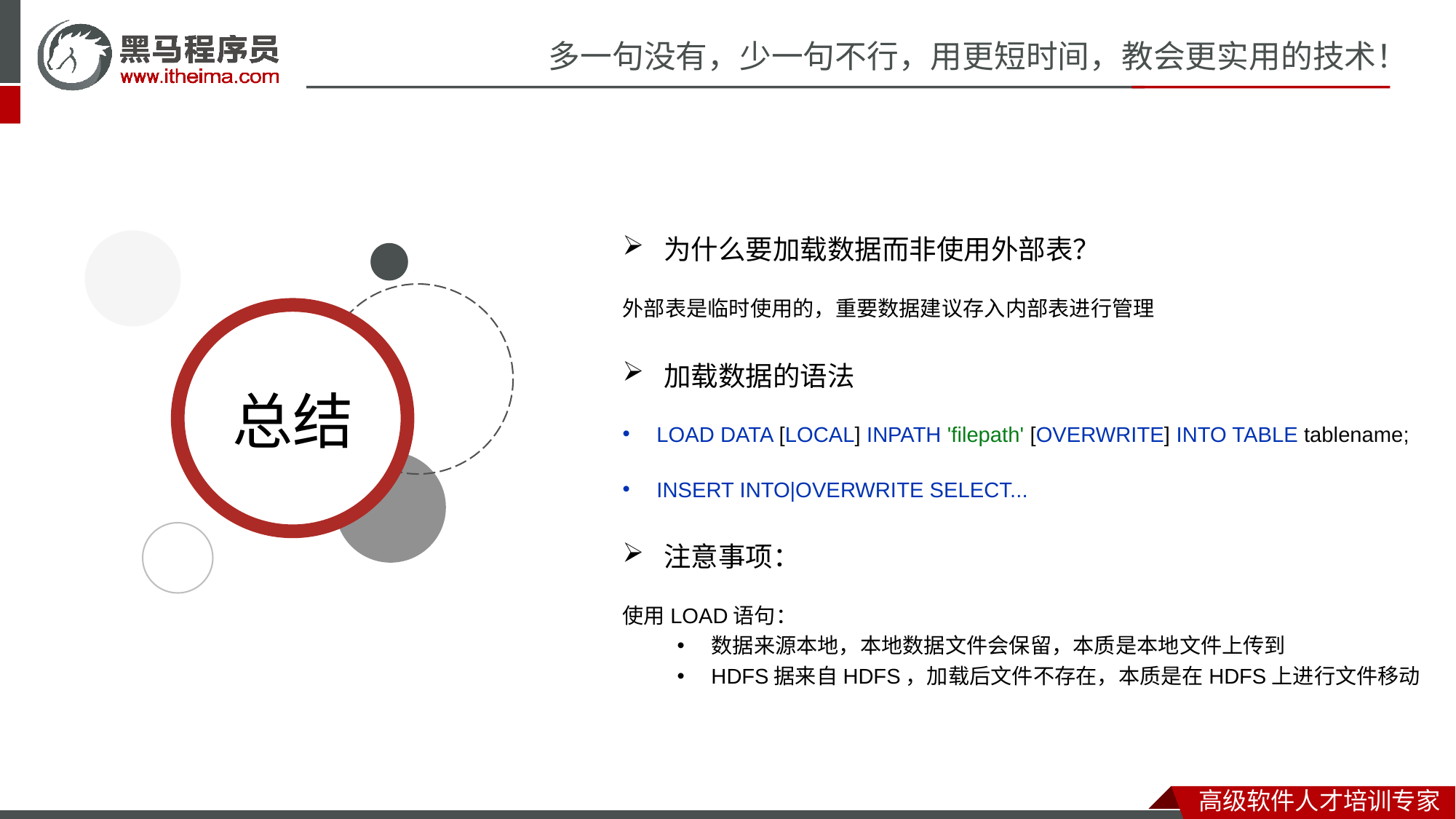

为什么要加载数据而非使用外部表？
外部表是临时使用的，重要数据建议存入内部表进行管理
加载数据的语法
LOAD DATA [LOCAL] INPATH 'filepath' [OVERWRITE] INTO TABLE tablename;
INSERT INTO|OVERWRITE SELECT...
注意事项：
使用LOAD语句：
数据来源本地，本地数据文件会保留，本质是本地文件上传到
HDFS据来自HDFS，加载后文件不存在，本质是在HDFS上进行文件移动